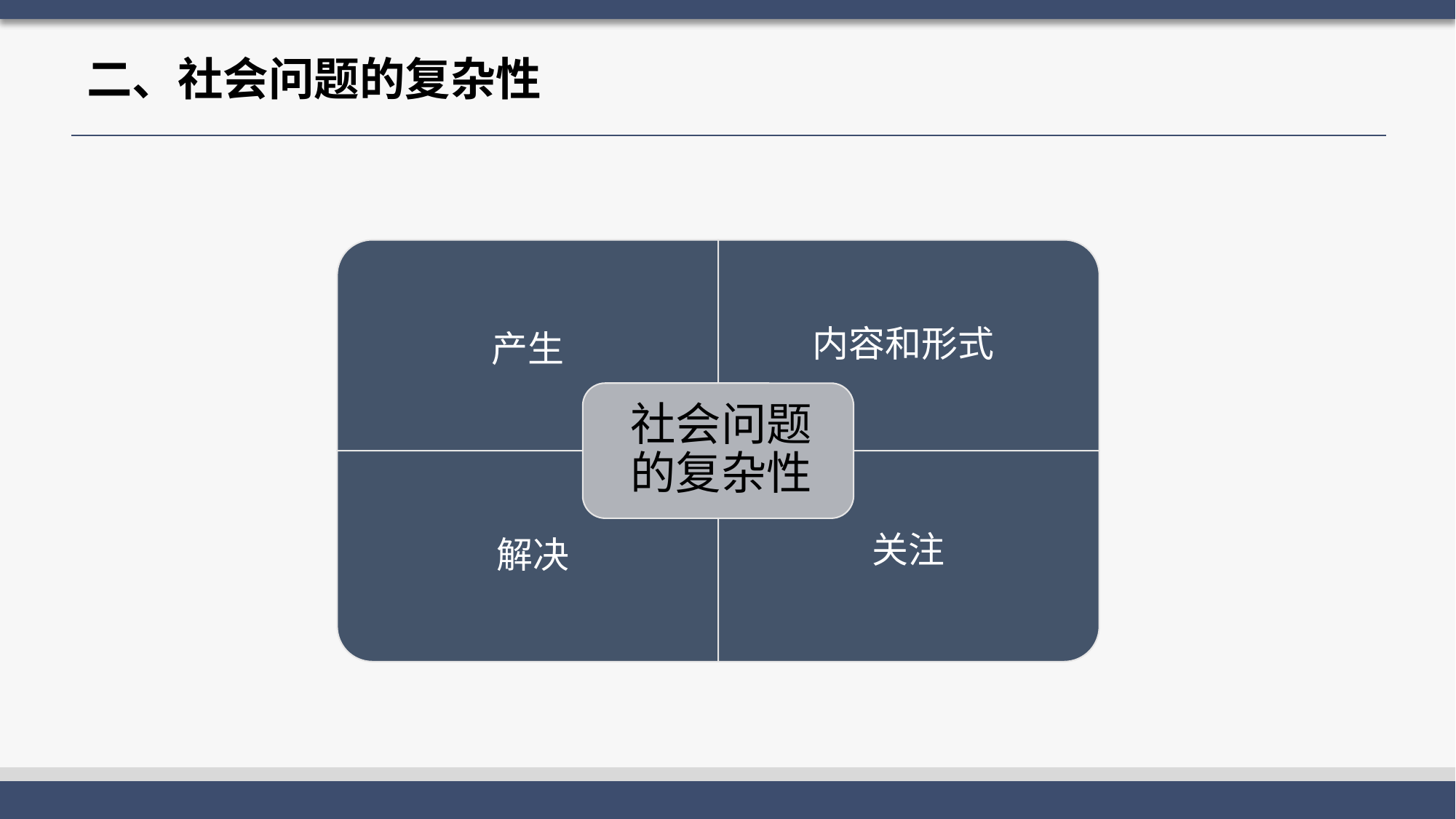

# 二、社会问题的复杂性

产生
内容和形式
解决
关注
社会问题的复杂性